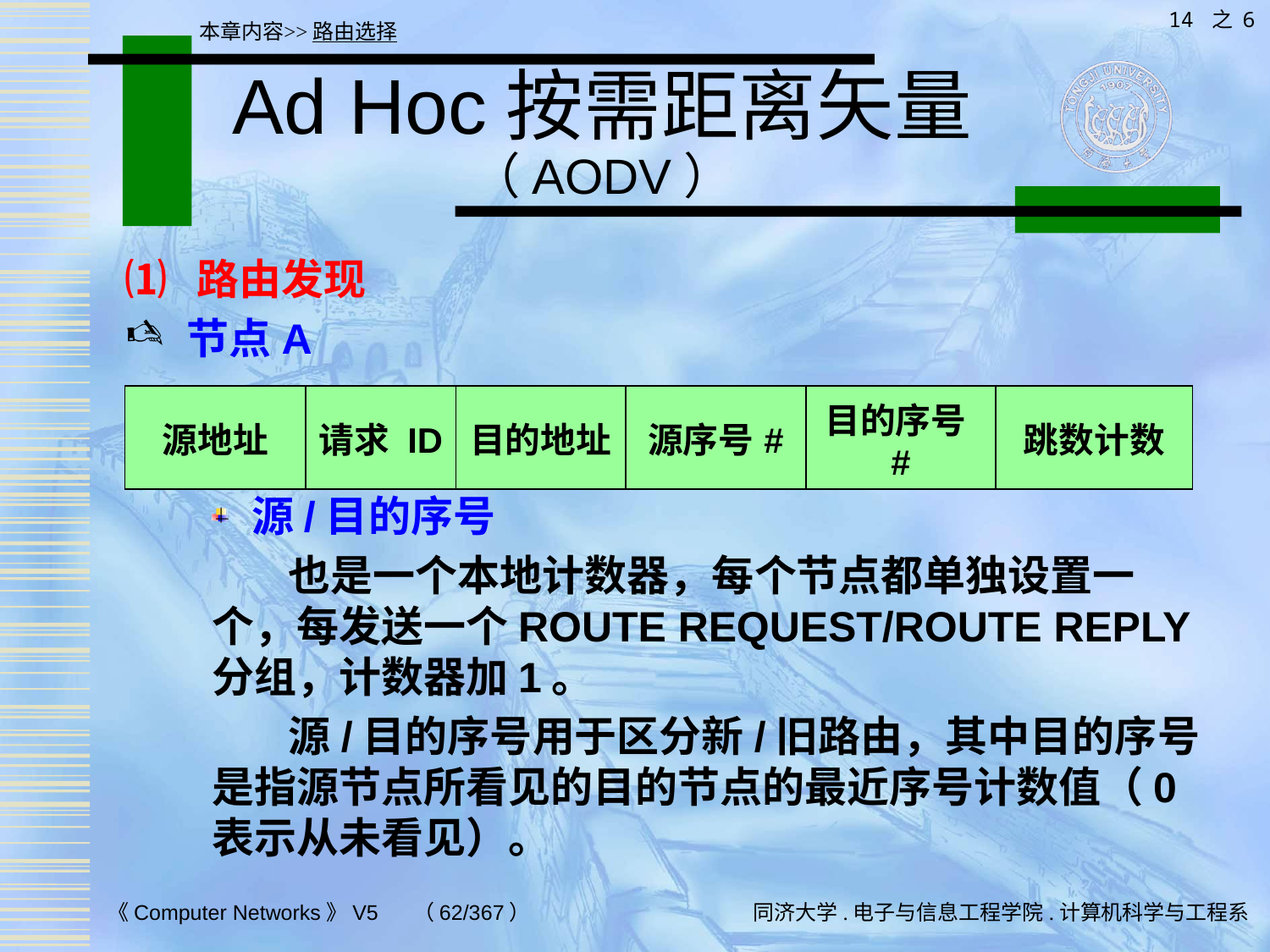

14 之 6
本章内容>>路由选择
# Ad Hoc按需距离矢量（AODV）
⑴  路由发现
节点A

源/目的序号
       也是一个本地计数器，每个节点都单独设置一个，每发送一个ROUTE REQUEST/ROUTE REPLY分组，计数器加1。
       源/目的序号用于区分新/旧路由，其中目的序号是指源节点所看见的目的节点的最近序号计数值（0表示从未看见）。

| 源地址 | 请求 ID | 目的地址 | 源序号# | 目的序号# | 跳数计数 |
| --- | --- | --- | --- | --- | --- |